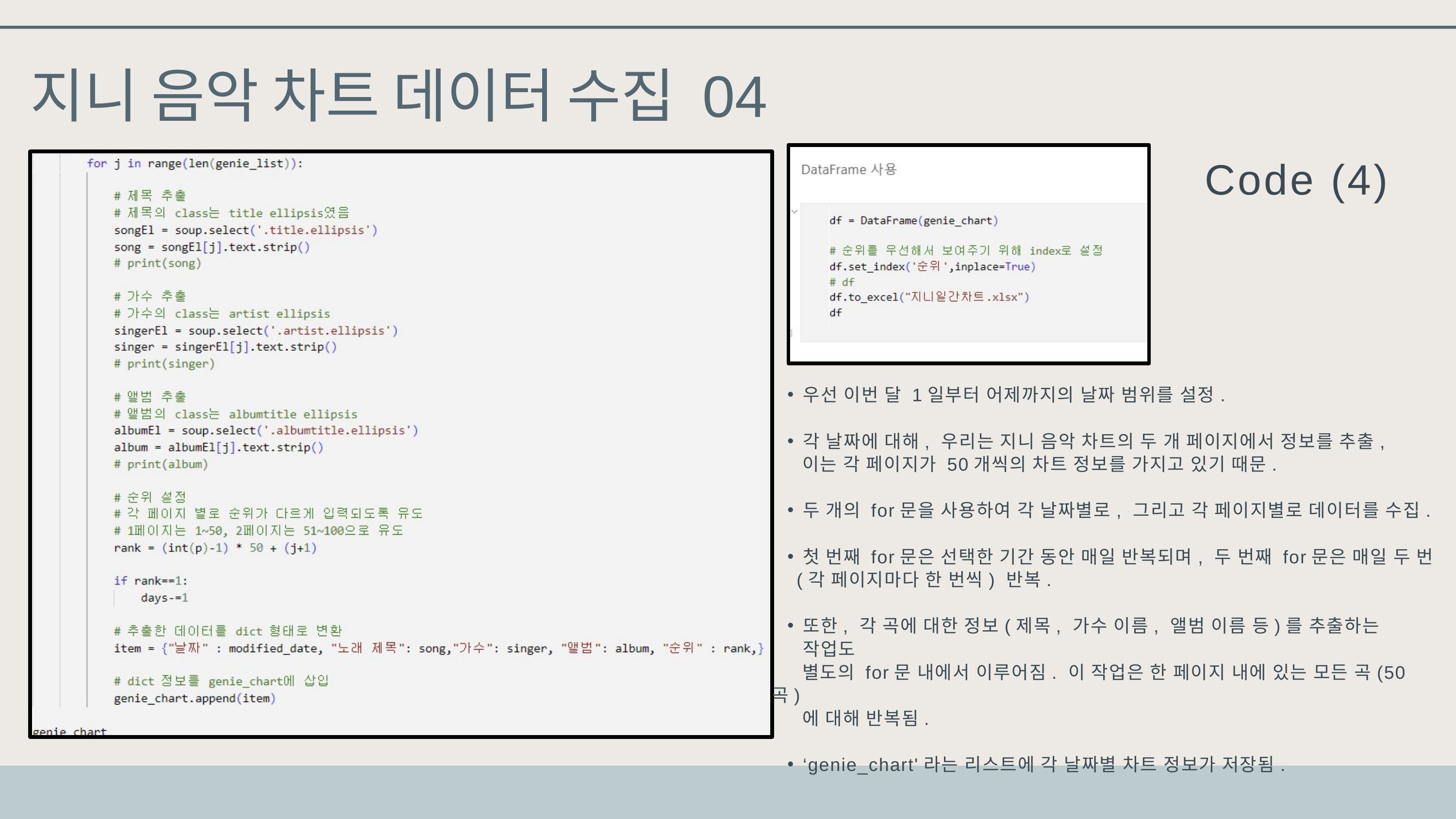

지니 음악 차트 데이터 수집 04

Code (4)

우선 이번 달 1일부터 어제까지의 날짜 범위를 설정.

각 날짜에 대해, 우리는 지니 음악 차트의 두 개 페이지에서 정보를 추출,
     이는 각 페이지가 50개씩의 차트 정보를 가지고 있기 때문.

두 개의 for문을 사용하여 각 날짜별로, 그리고 각 페이지별로 데이터를 수집.

첫 번째 for문은 선택한 기간 동안 매일 반복되며, 두 번째 for문은 매일 두 번
    (각 페이지마다 한 번씩) 반복.

또한, 각 곡에 대한 정보(제목, 가수 이름, 앨범 이름 등)를 추출하는 작업도
     별도의 for문 내에서 이루어짐. 이 작업은 한 페이지 내에 있는 모든 곡(50곡)
     에 대해 반복됨.

‘genie_chart'라는 리스트에 각 날짜별 차트 정보가 저장됨.